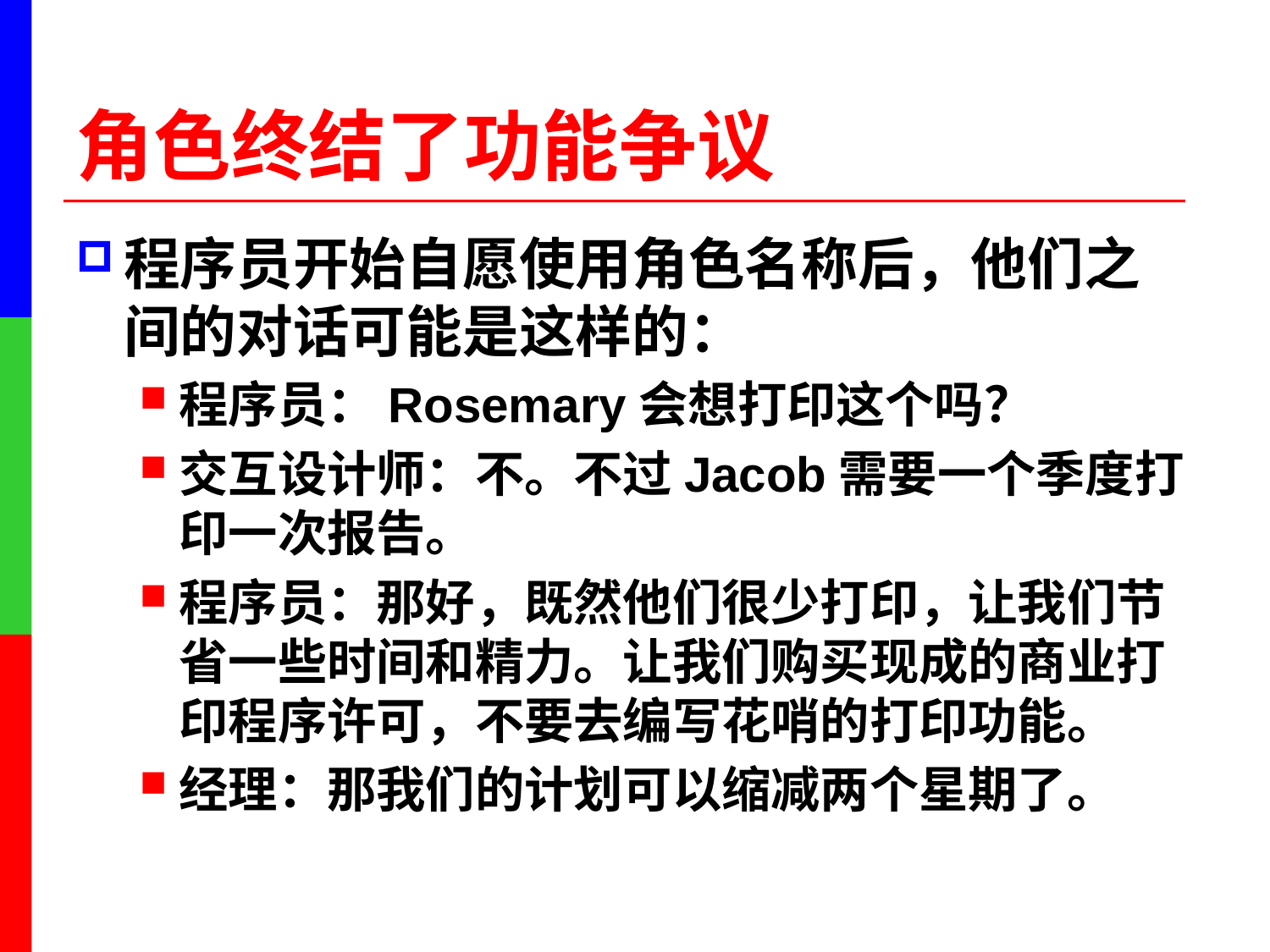

# 角色终结了功能争议
程序员开始自愿使用角色名称后，他们之间的对话可能是这样的：
程序员：Rosemary会想打印这个吗？
交互设计师：不。不过Jacob需要一个季度打印一次报告。
程序员：那好，既然他们很少打印，让我们节省一些时间和精力。让我们购买现成的商业打印程序许可，不要去编写花哨的打印功能。
经理：那我们的计划可以缩减两个星期了。